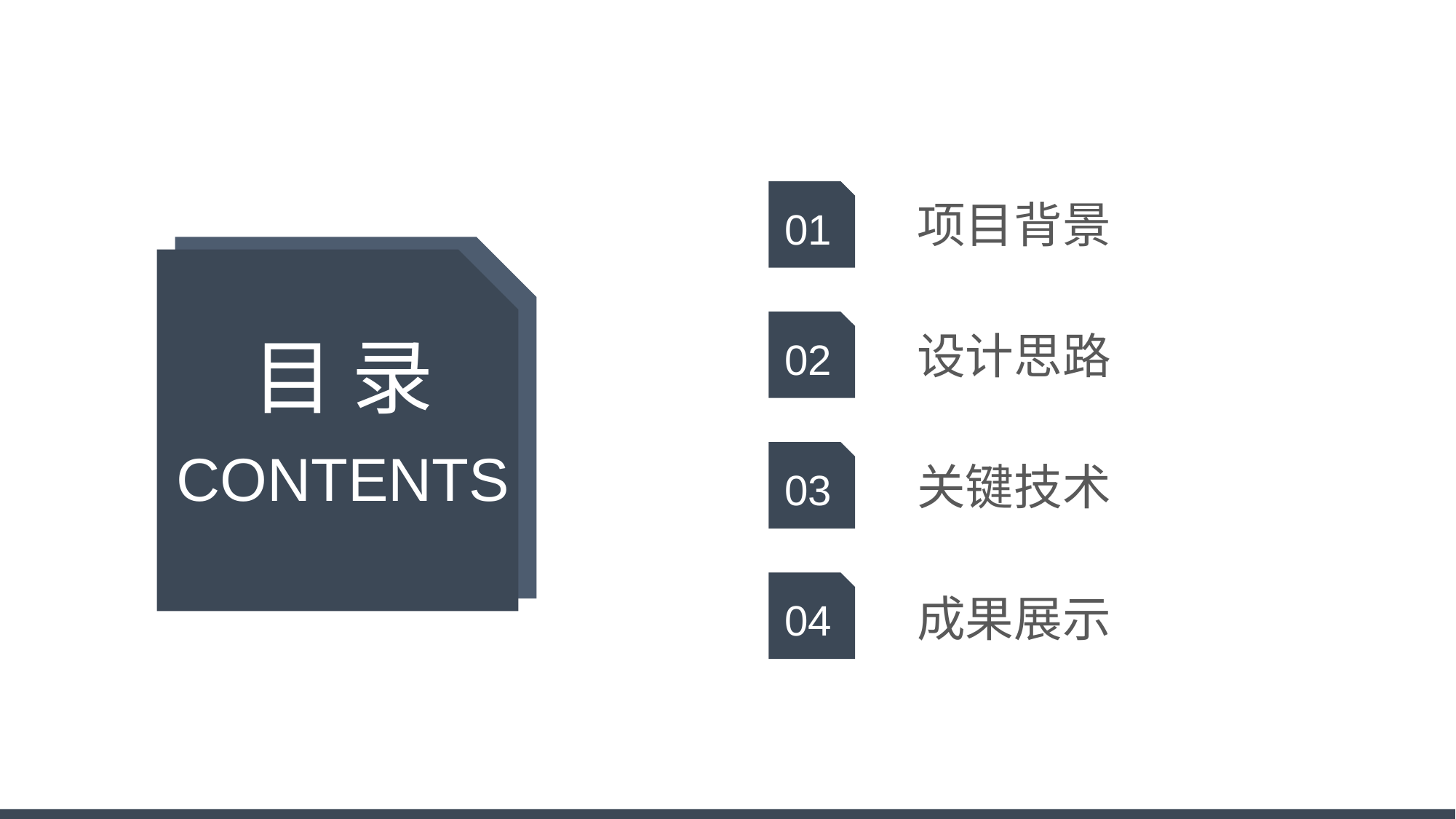

01
 项目背景

02
目 录
 设计思路
CONTENTS
03
 关键技术
04
 成果展示